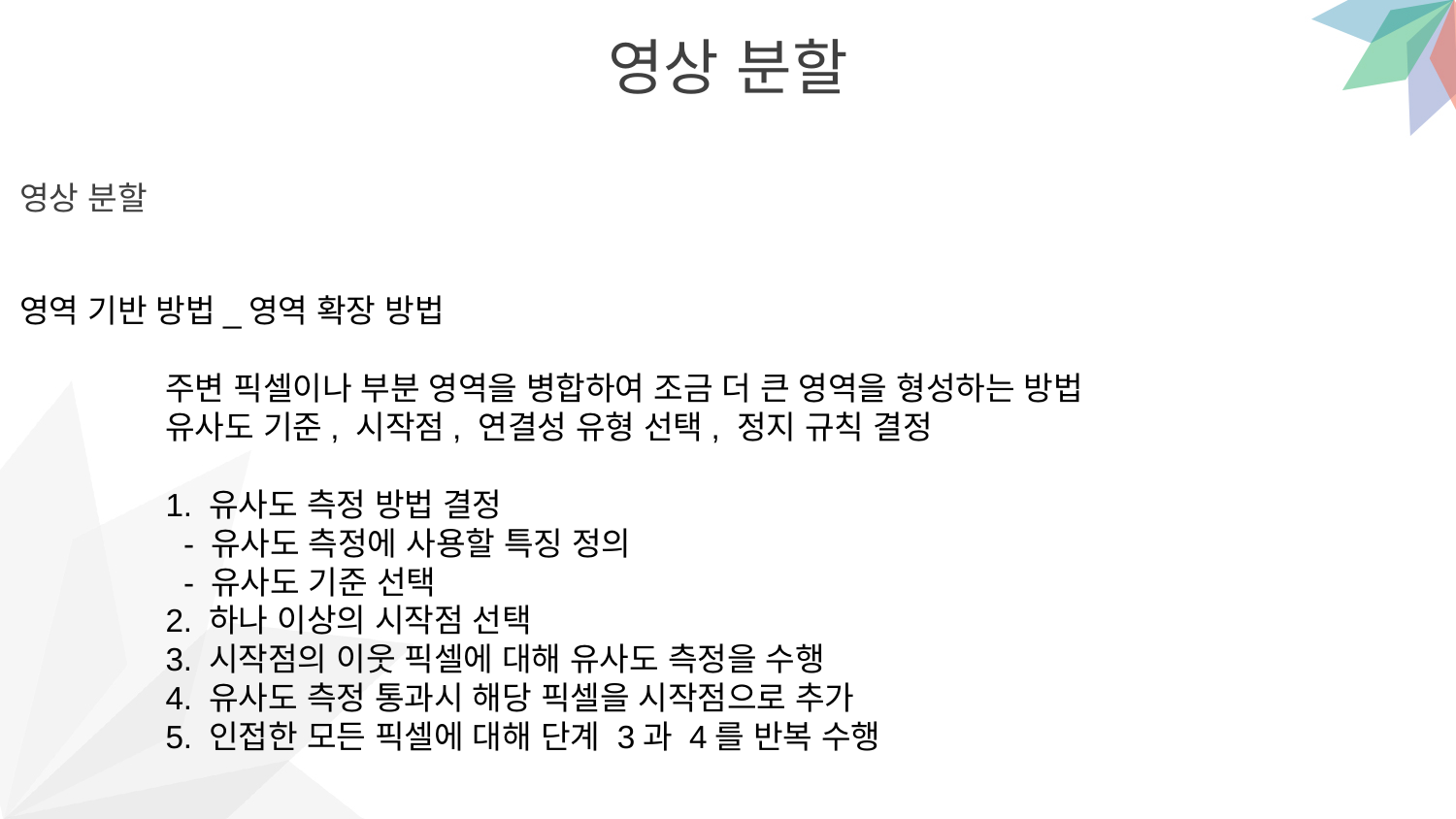

영상 분할
영상 분할
영역 기반 방법_영역 확장 방법

	주변 픽셀이나 부분 영역을 병합하여 조금 더 큰 영역을 형성하는 방법
	유사도 기준, 시작점, 연결성 유형 선택, 정지 규칙 결정

	1. 유사도 측정 방법 결정
	  - 유사도 측정에 사용할 특징 정의
	  - 유사도 기준 선택
	2. 하나 이상의 시작점 선택
	3. 시작점의 이웃 픽셀에 대해 유사도 측정을 수행
	4. 유사도 측정 통과시 해당 픽셀을 시작점으로 추가
	5. 인접한 모든 픽셀에 대해 단계 3과 4를 반복 수행